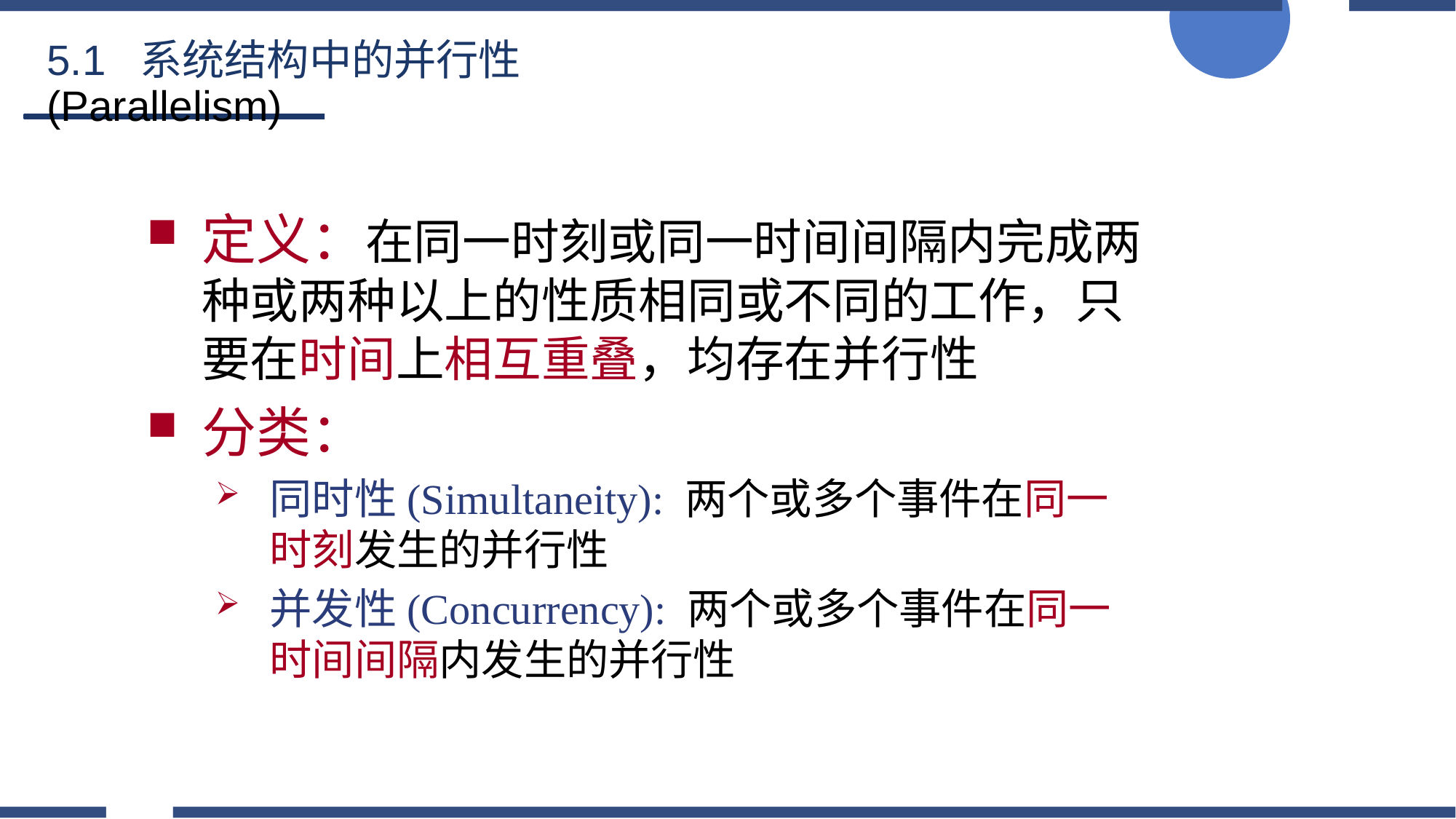

5.1  系统结构中的并行性(Parallelism)
定义：在同一时刻或同一时间间隔内完成两种或两种以上的性质相同或不同的工作，只要在时间上相互重叠，均存在并行性
分类：
同时性(Simultaneity): 两个或多个事件在同一时刻发生的并行性
并发性(Concurrency): 两个或多个事件在同一时间间隔内发生的并行性